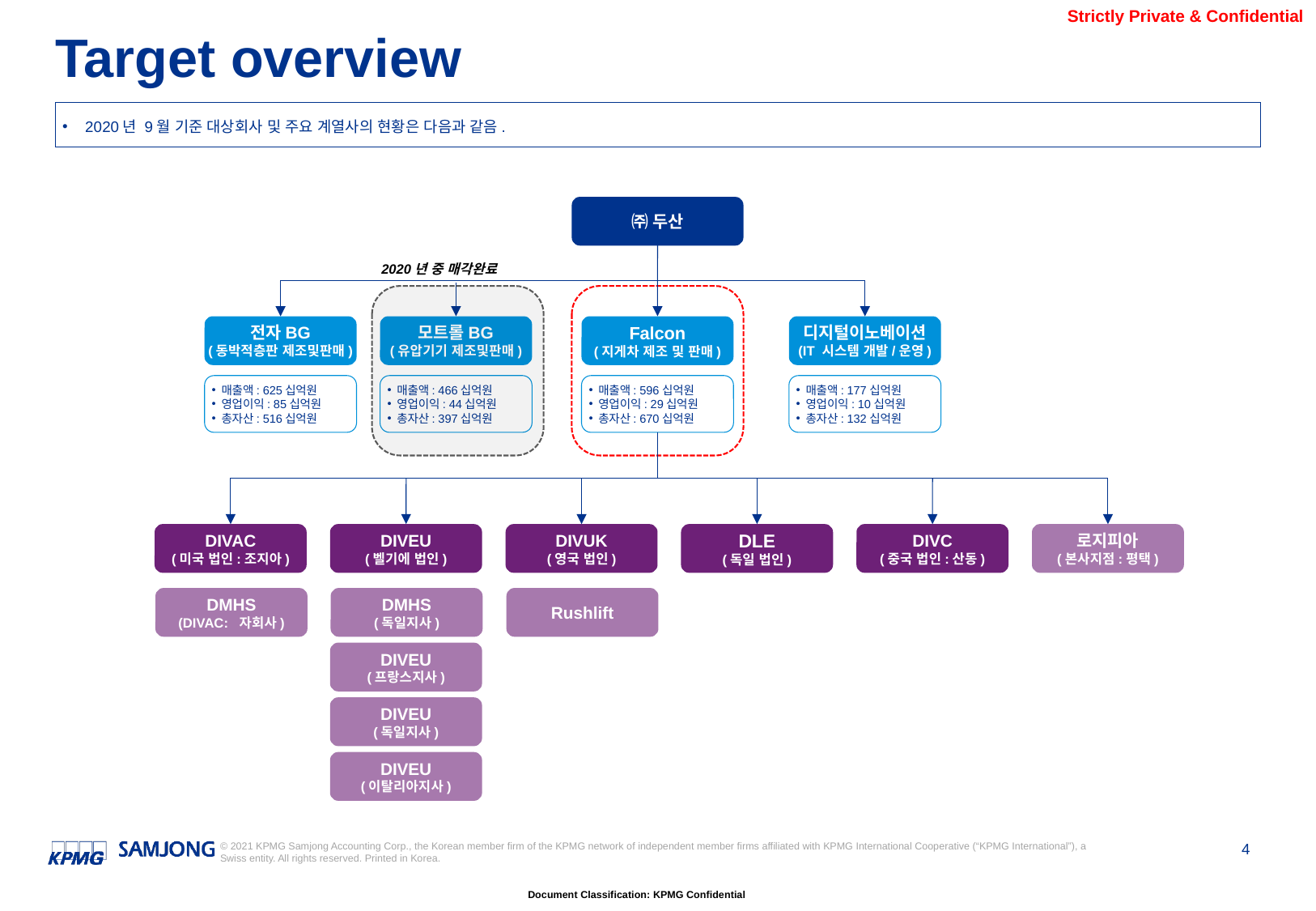

Target overview
2020년 9월 기준 대상회사 및 주요 계열사의 현황은 다음과 같음.
㈜ 두산
2020년 중 매각완료

전자BG
(동박적층판 제조및판매)
모트롤BG
(유압기기 제조및판매)
Falcon
(지게차 제조 및 판매)
디지털이노베이션
(IT 시스템 개발/운영)

매출액: 625십억원
영업이익: 85십억원
총자산: 516십억원

매출액: 466십억원
영업이익: 44십억원
총자산: 397십억원

매출액: 596십억원
영업이익: 29십억원
총자산: 670십억원

매출액: 177십억원
영업이익: 10십억원
총자산: 132십억원
로지피아
(본사지점:평택)
DIVAC
(미국 법인:조지아)
DIVEU
(벨기에 법인)
DIVUK
(영국 법인)
DLE
(독일 법인)
DIVC
(중국 법인:산동)
DMHS
(DIVAC:  자회사)
DMHS
(독일지사)
Rushlift
DIVEU
(프랑스지사)
DIVEU
(독일지사)
DIVEU
(이탈리아지사)